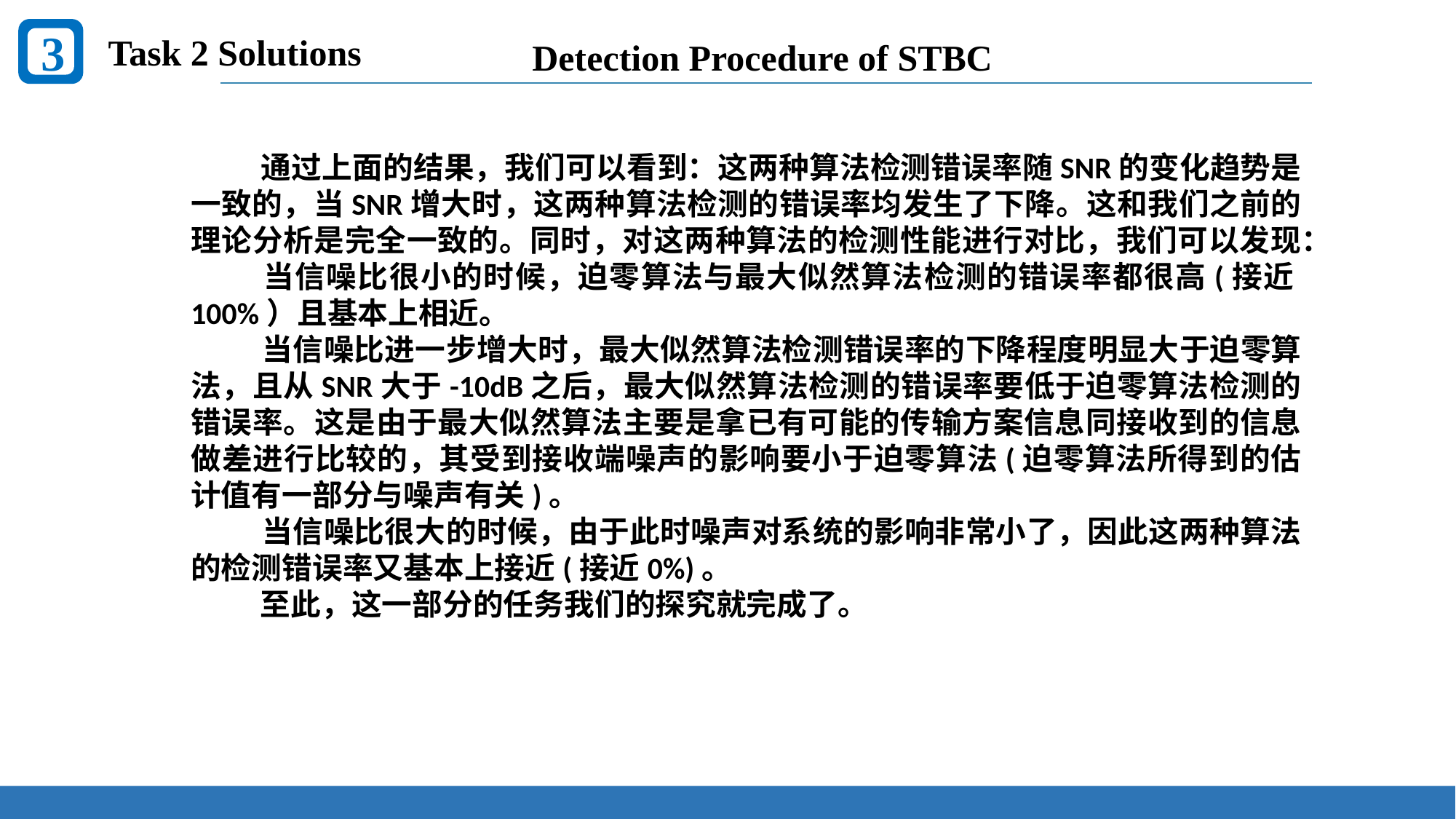

3
Task 2 Solutions
Detection Procedure of STBC
         通过上面的结果，我们可以看到：这两种算法检测错误率随SNR的变化趋势是一致的，当SNR增大时，这两种算法检测的错误率均发生了下降。这和我们之前的理论分析是完全一致的。同时，对这两种算法的检测性能进行对比，我们可以发现：
        当信噪比很小的时候，迫零算法与最大似然算法检测的错误率都很高(接近100%）且基本上相近。
         当信噪比进一步增大时，最大似然算法检测错误率的下降程度明显大于迫零算法，且从SNR大于-10dB之后，最大似然算法检测的错误率要低于迫零算法检测的错误率。这是由于最大似然算法主要是拿已有可能的传输方案信息同接收到的信息做差进行比较的，其受到接收端噪声的影响要小于迫零算法(迫零算法所得到的估计值有一部分与噪声有关)。
         当信噪比很大的时候，由于此时噪声对系统的影响非常小了，因此这两种算法的检测错误率又基本上接近(接近0%)。
         至此，这一部分的任务我们的探究就完成了。